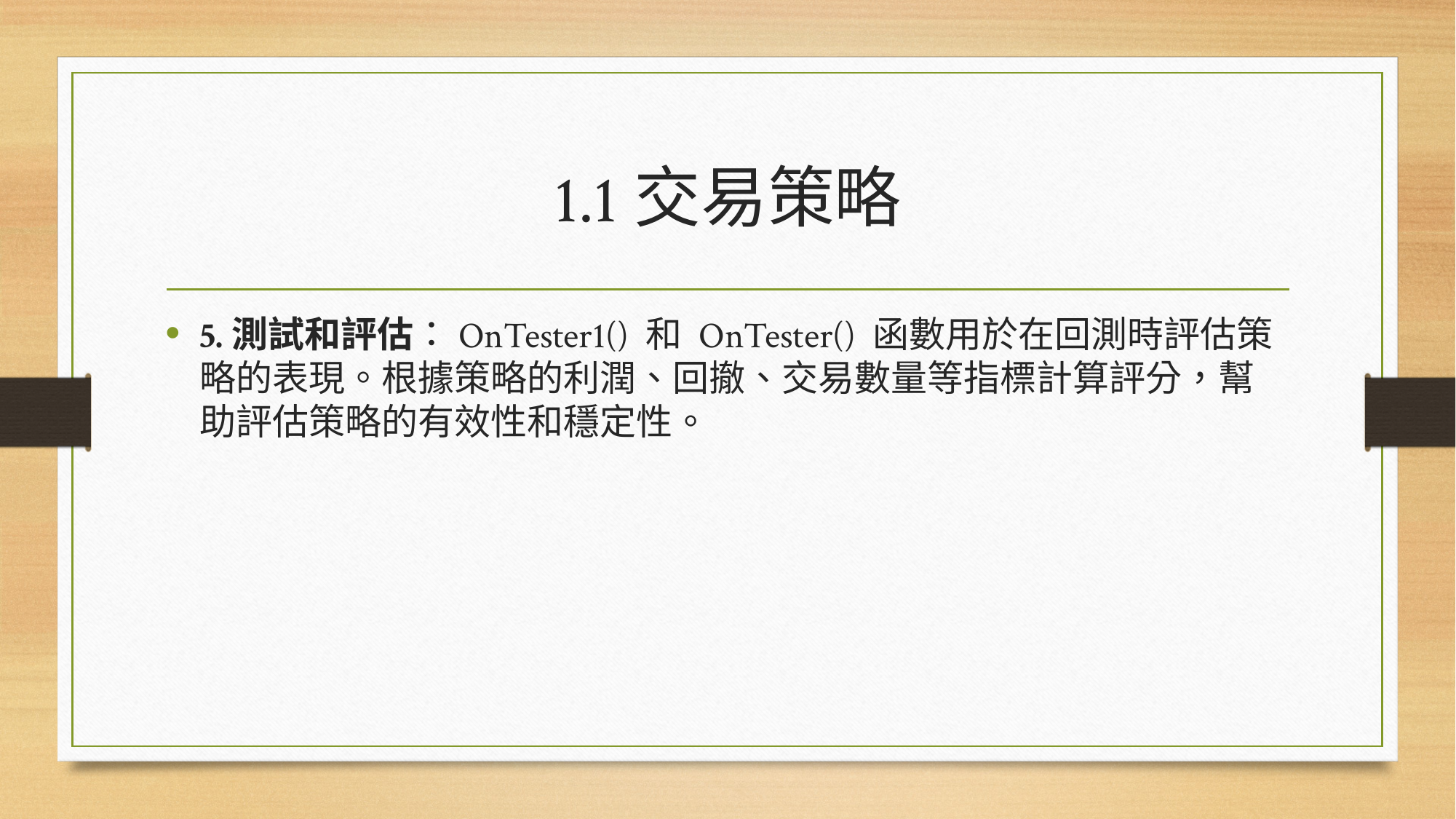

# 1.1交易策略
5.測試和評估：OnTester1() 和 OnTester() 函數用於在回測時評估策略的表現。根據策略的利潤、回撤、交易數量等指標計算評分，幫助評估策略的有效性和穩定性。